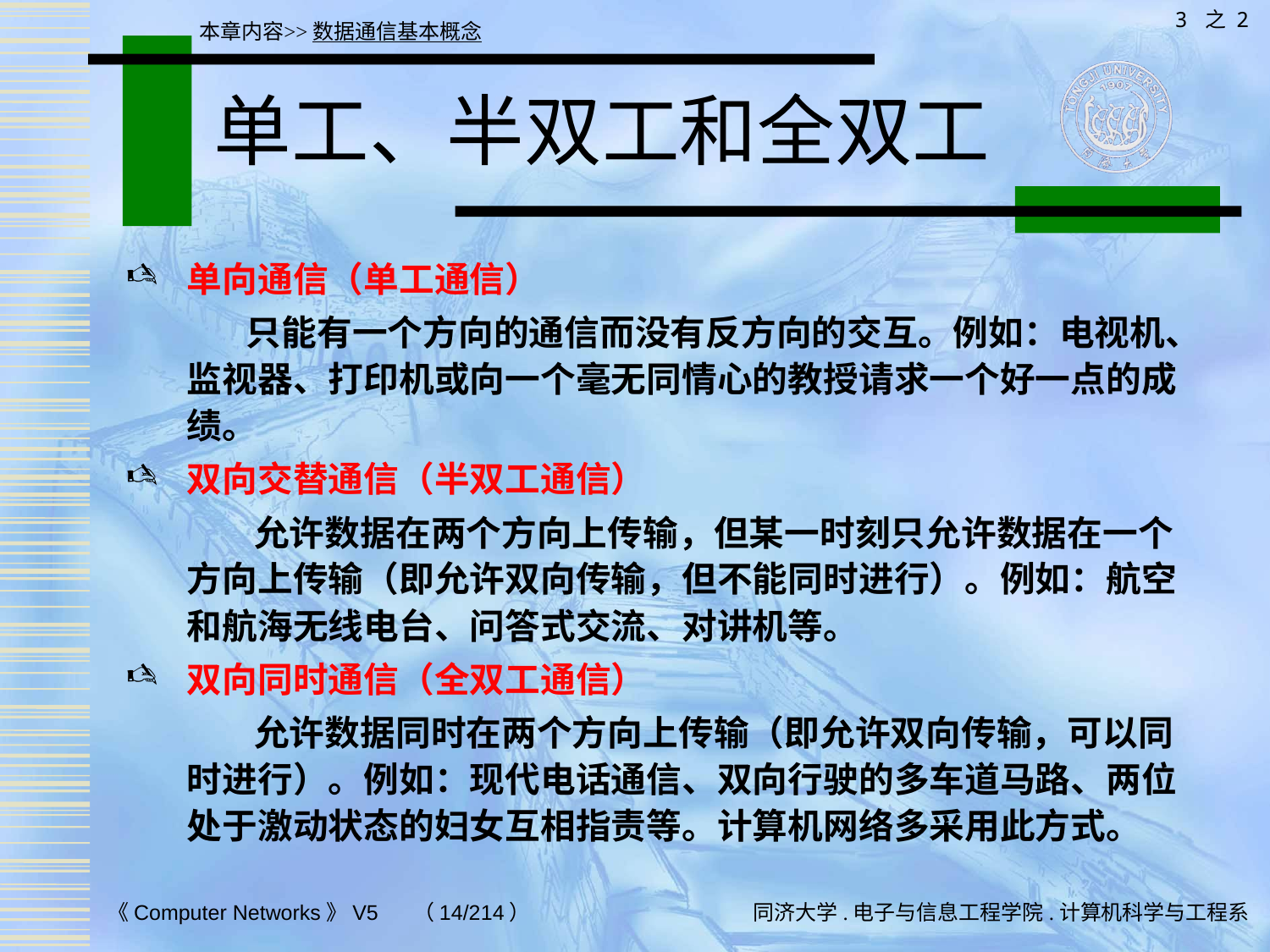

3 之 2
本章内容>>数据通信基本概念
# 单工、半双工和全双工
单向通信（单工通信）
              只能有一个方向的通信而没有反方向的交互。例如：电视机、监视器、打印机或向一个毫无同情心的教授请求一个好一点的成绩。
双向交替通信（半双工通信）
               允许数据在两个方向上传输，但某一时刻只允许数据在一个方向上传输（即允许双向传输，但不能同时进行）。例如：航空和航海无线电台、问答式交流、对讲机等。
双向同时通信（全双工通信）
               允许数据同时在两个方向上传输（即允许双向传输，可以同时进行）。例如：现代电话通信、双向行驶的多车道马路、两位处于激动状态的妇女互相指责等。计算机网络多采用此方式。